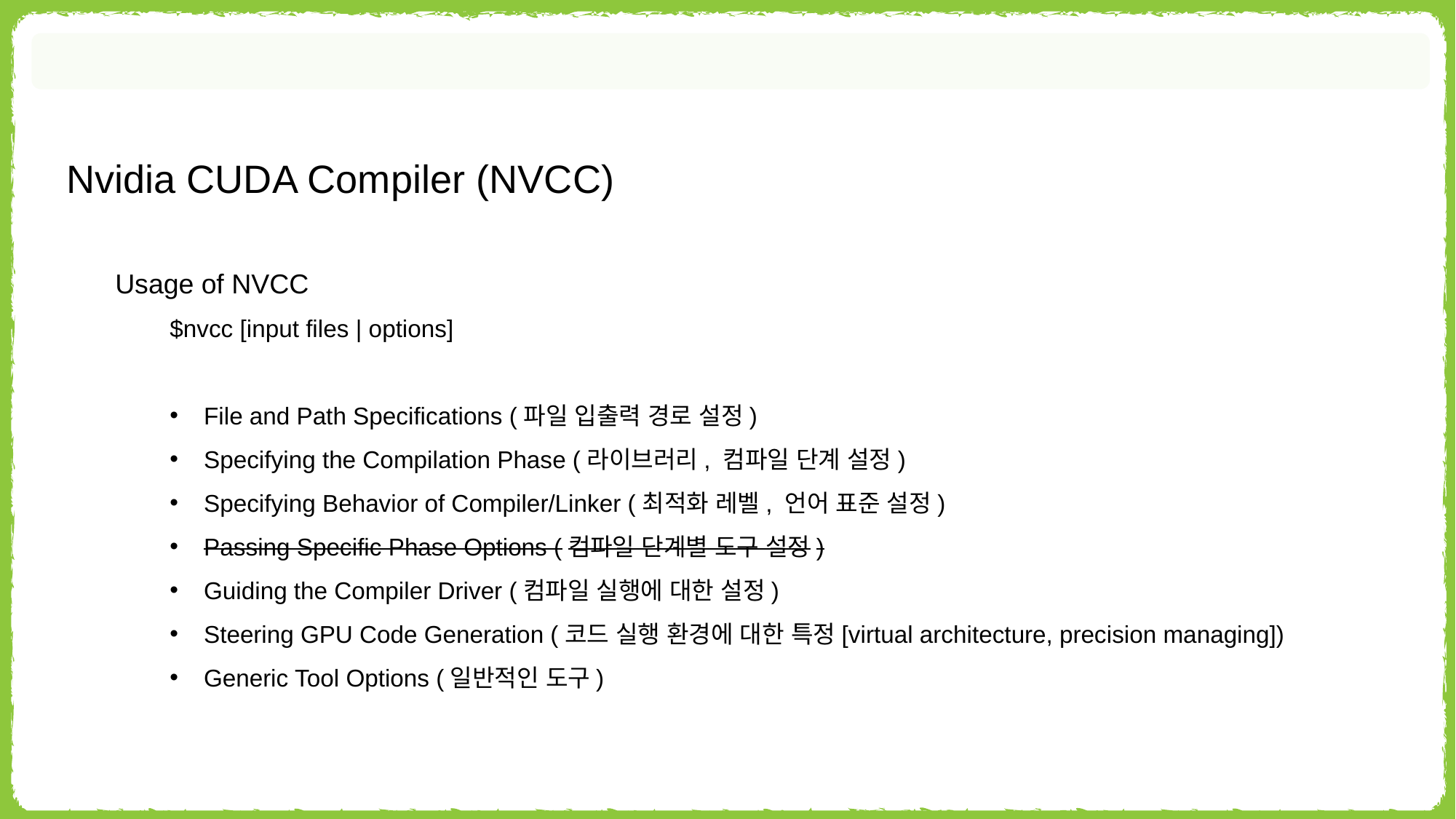

Nvidia CUDA Compiler (NVCC)
Usage of NVCC
$nvcc [input files | options]

File and Path Specifications (파일 입출력 경로 설정)
Specifying the Compilation Phase (라이브러리, 컴파일 단계 설정)
Specifying Behavior of Compiler/Linker (최적화 레벨, 언어 표준 설정)
Passing Specific Phase Options (컴파일 단계별 도구 설정)
Guiding the Compiler Driver (컴파일 실행에 대한 설정)
Steering GPU Code Generation (코드 실행 환경에 대한 특정[virtual architecture, precision managing])
Generic Tool Options (일반적인 도구)